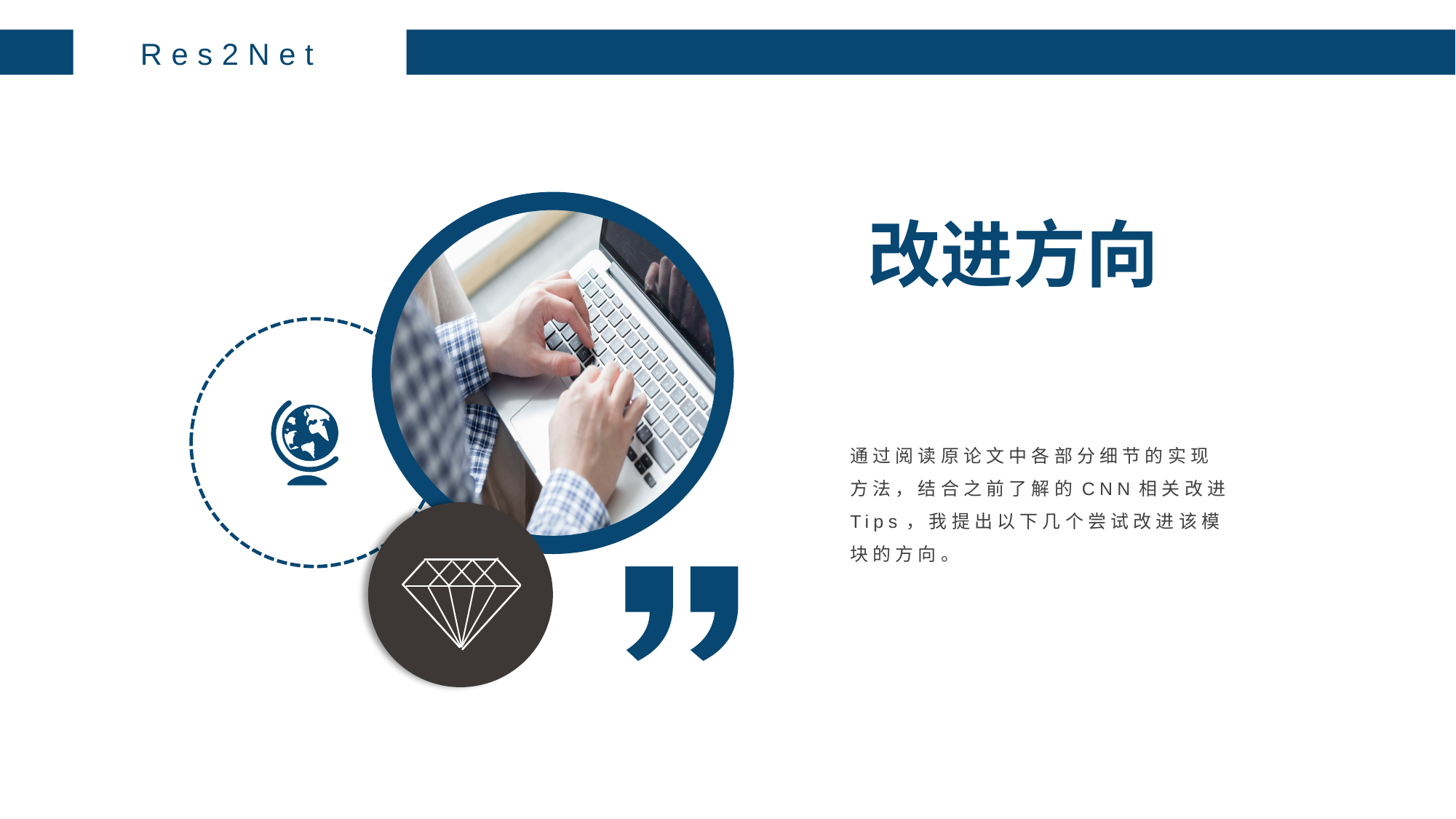

Res2Net

 改进方向

通过阅读原论文中各部分细节的实现方法，结合之前了解的CNN相关改进Tips，我提出以下几个尝试改进该模块的方向。